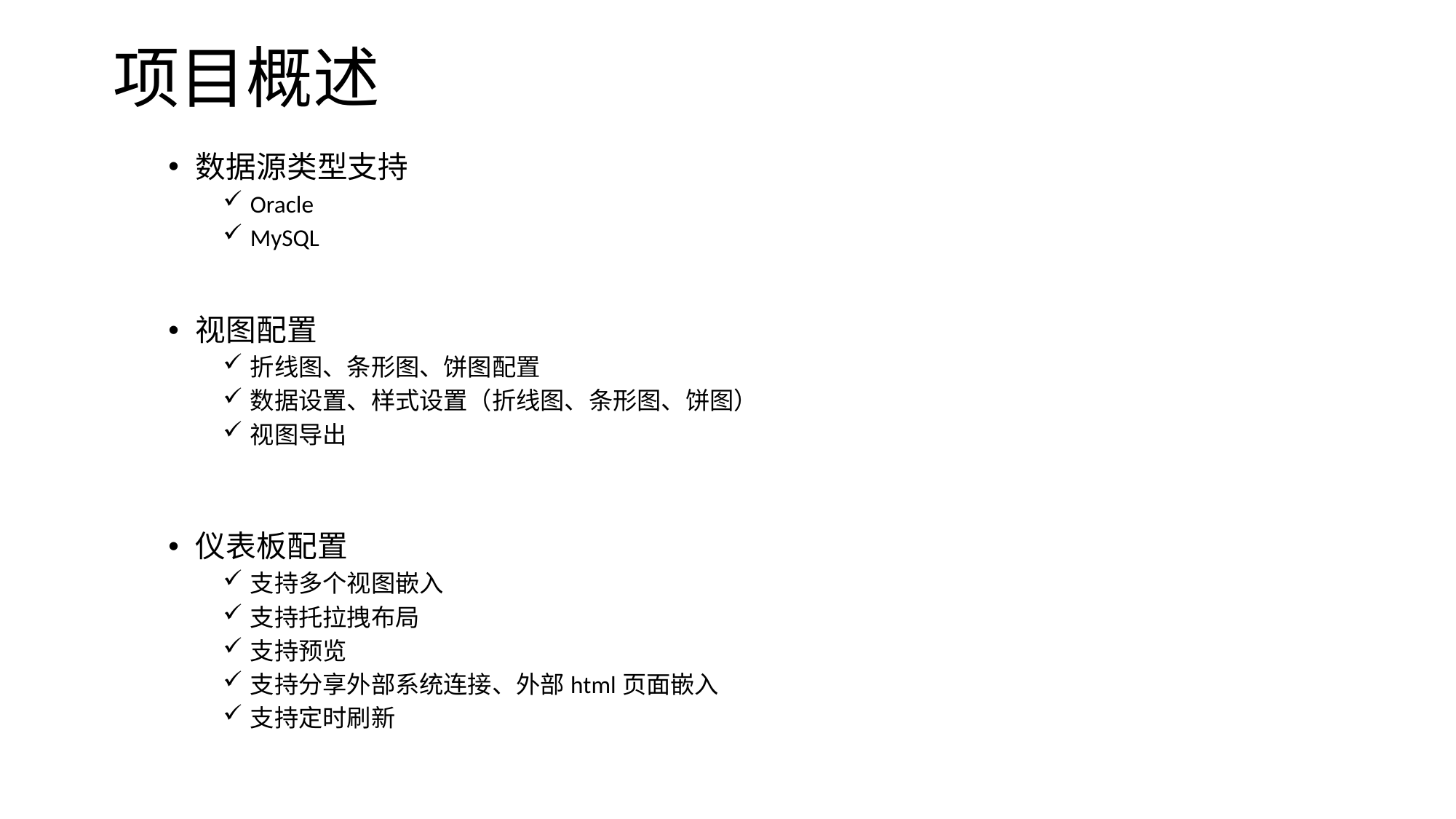

# 项目概述
数据源类型支持
Oracle
MySQL

视图配置
折线图、条形图、饼图配置
数据设置、样式设置（折线图、条形图、饼图）
视图导出

仪表板配置
支持多个视图嵌入
支持托拉拽布局
支持预览
支持分享外部系统连接、外部html页面嵌入
支持定时刷新